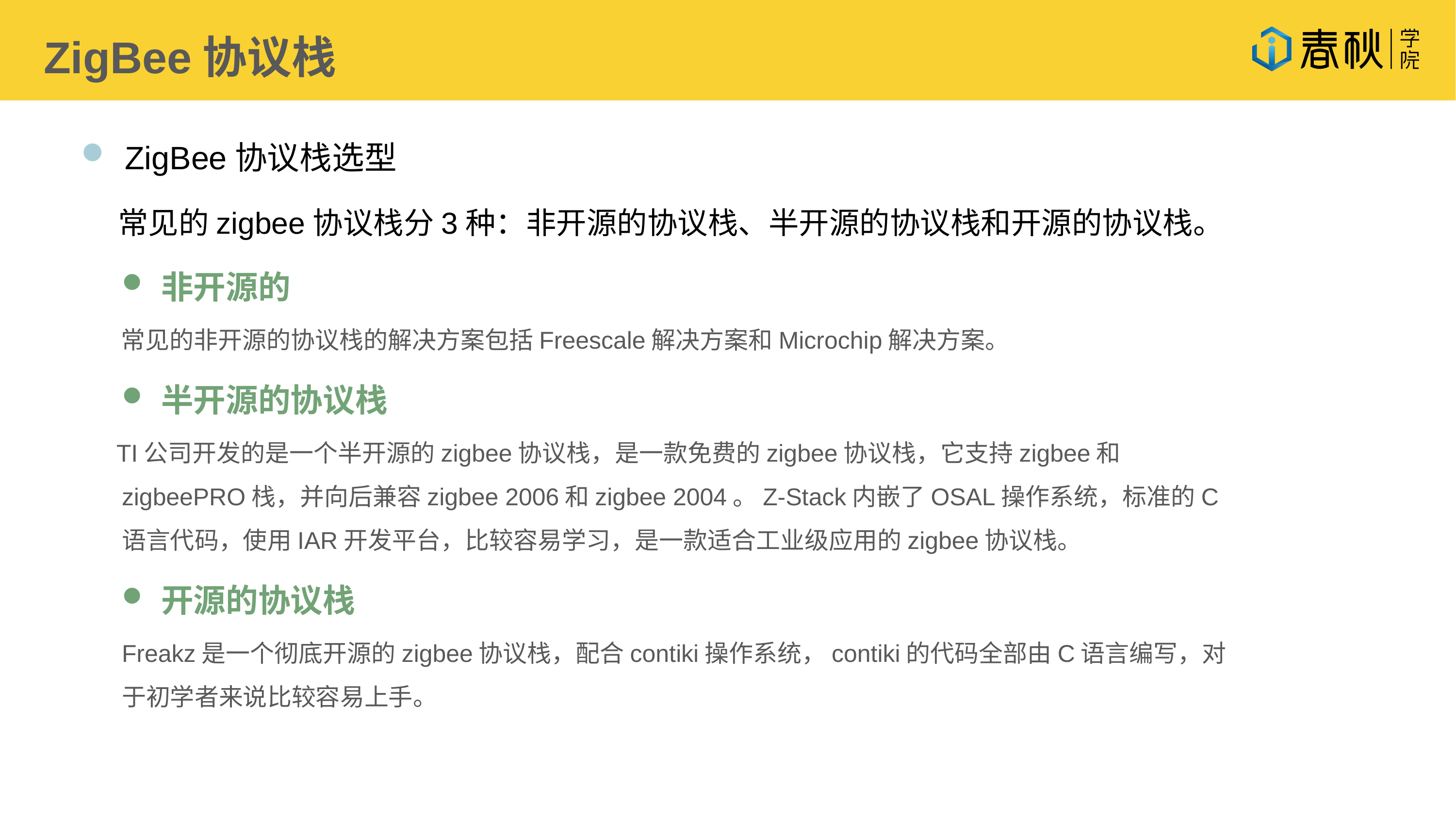

ZigBee协议栈
ZigBee协议栈选型
    常见的zigbee协议栈分3种：非开源的协议栈、半开源的协议栈和开源的协议栈。
非开源的
      常见的非开源的协议栈的解决方案包括Freescale解决方案和Microchip解决方案。
半开源的协议栈
     TI公司开发的是一个半开源的zigbee协议栈，是一款免费的zigbee协议栈，它支持zigbee和zigbeePRO栈，并向后兼容zigbee 2006和zigbee 2004。Z-Stack内嵌了OSAL操作系统，标准的C语言代码，使用IAR开发平台，比较容易学习，是一款适合工业级应用的zigbee协议栈。
开源的协议栈
Freakz是一个彻底开源的zigbee协议栈，配合contiki操作系统，contiki的代码全部由C语言编写，对于初学者来说比较容易上手。